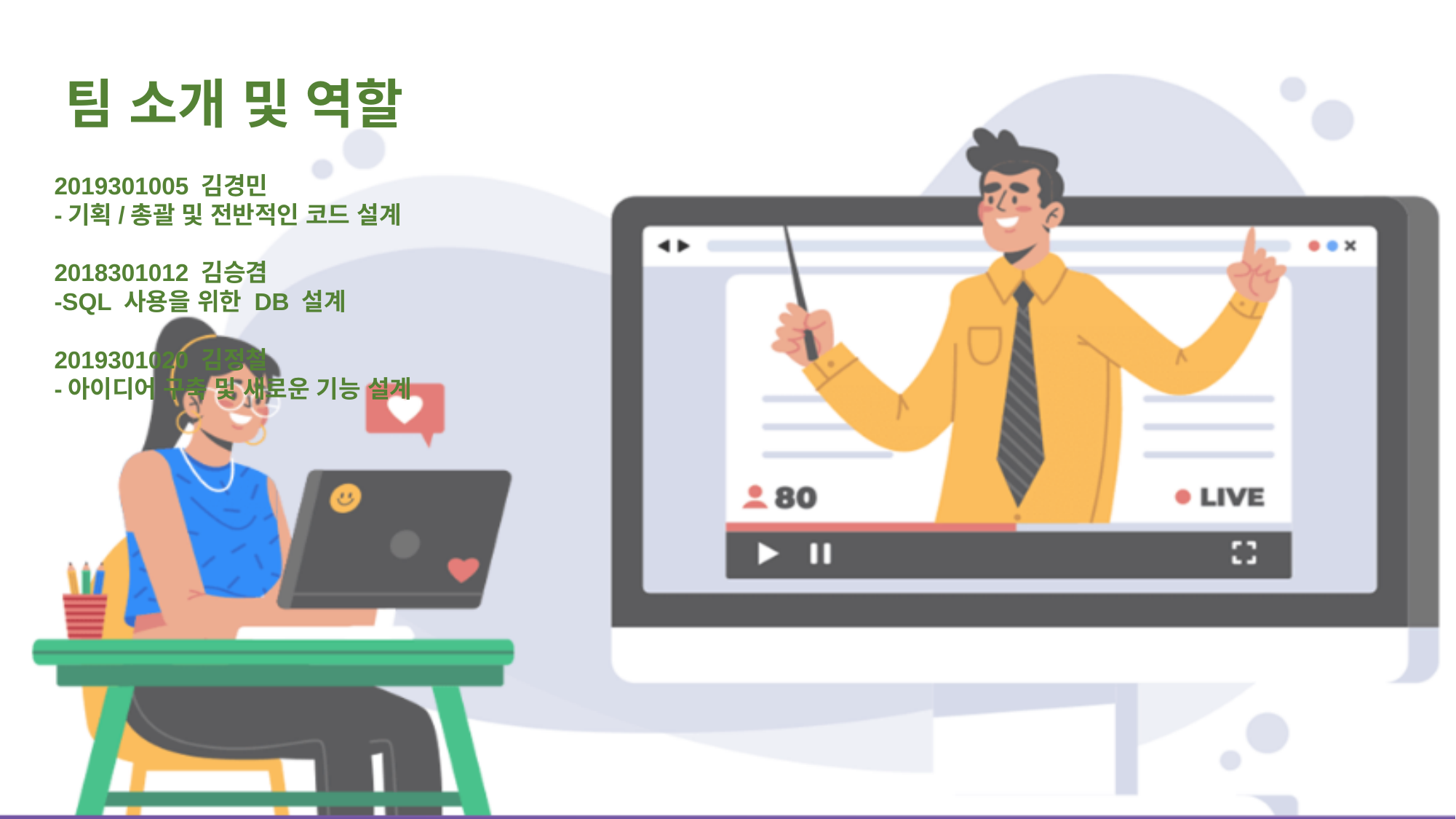

팀 소개 및 역할
2019301005 김경민
-기획/총괄 및 전반적인 코드 설계

2018301012 김승겸
-SQL 사용을 위한 DB 설계

2019301020 김정철
-아이디어 구축 및 새로운 기능 설계